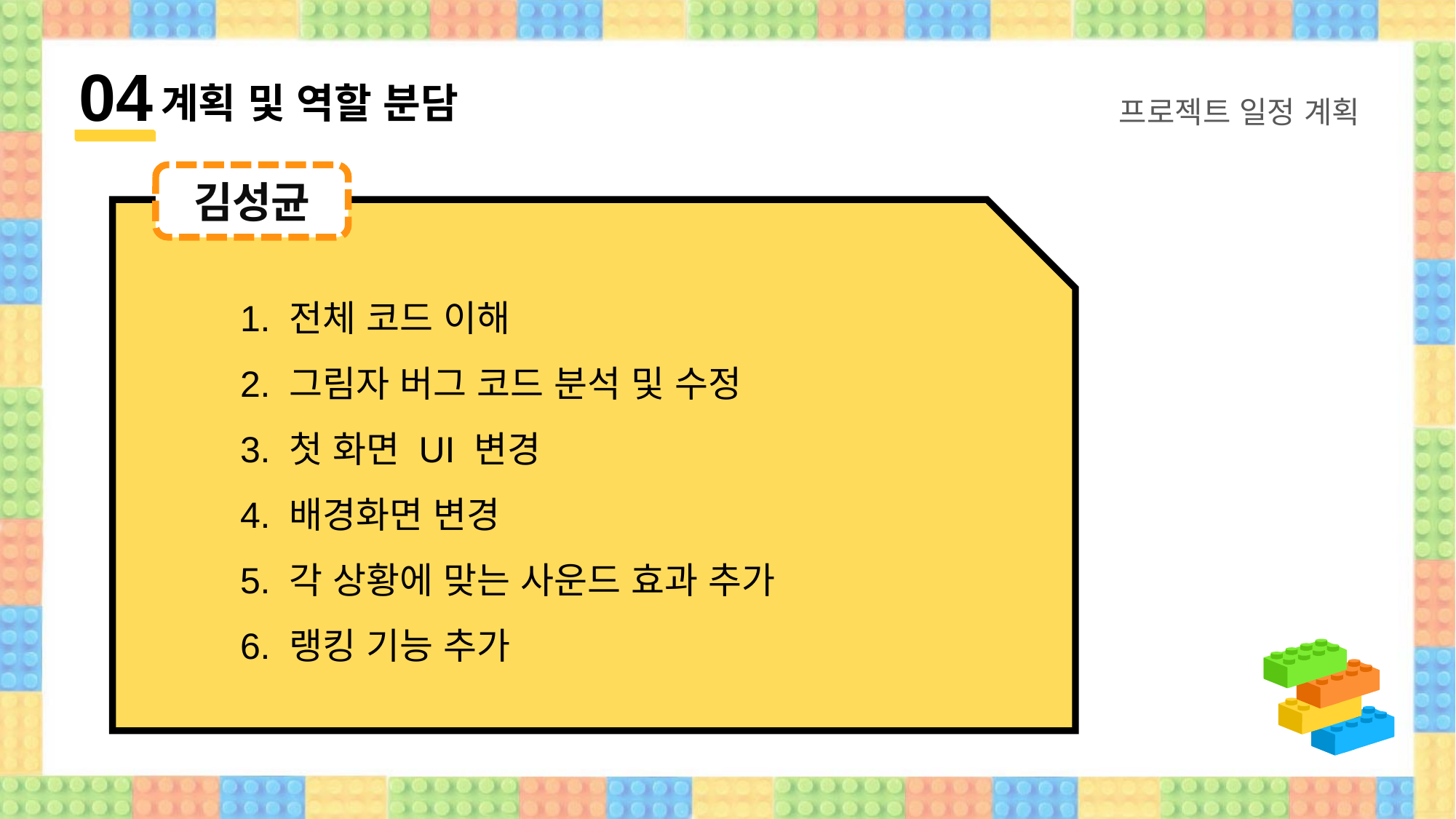

04
계획 및 역할 분담
프로젝트 일정 계획

김성균

1. 전체 코드 이해
2. 그림자 버그 코드 분석 및 수정
3. 첫 화면 UI 변경
4. 배경화면 변경
5. 각 상황에 맞는 사운드 효과 추가
6. 랭킹 기능 추가